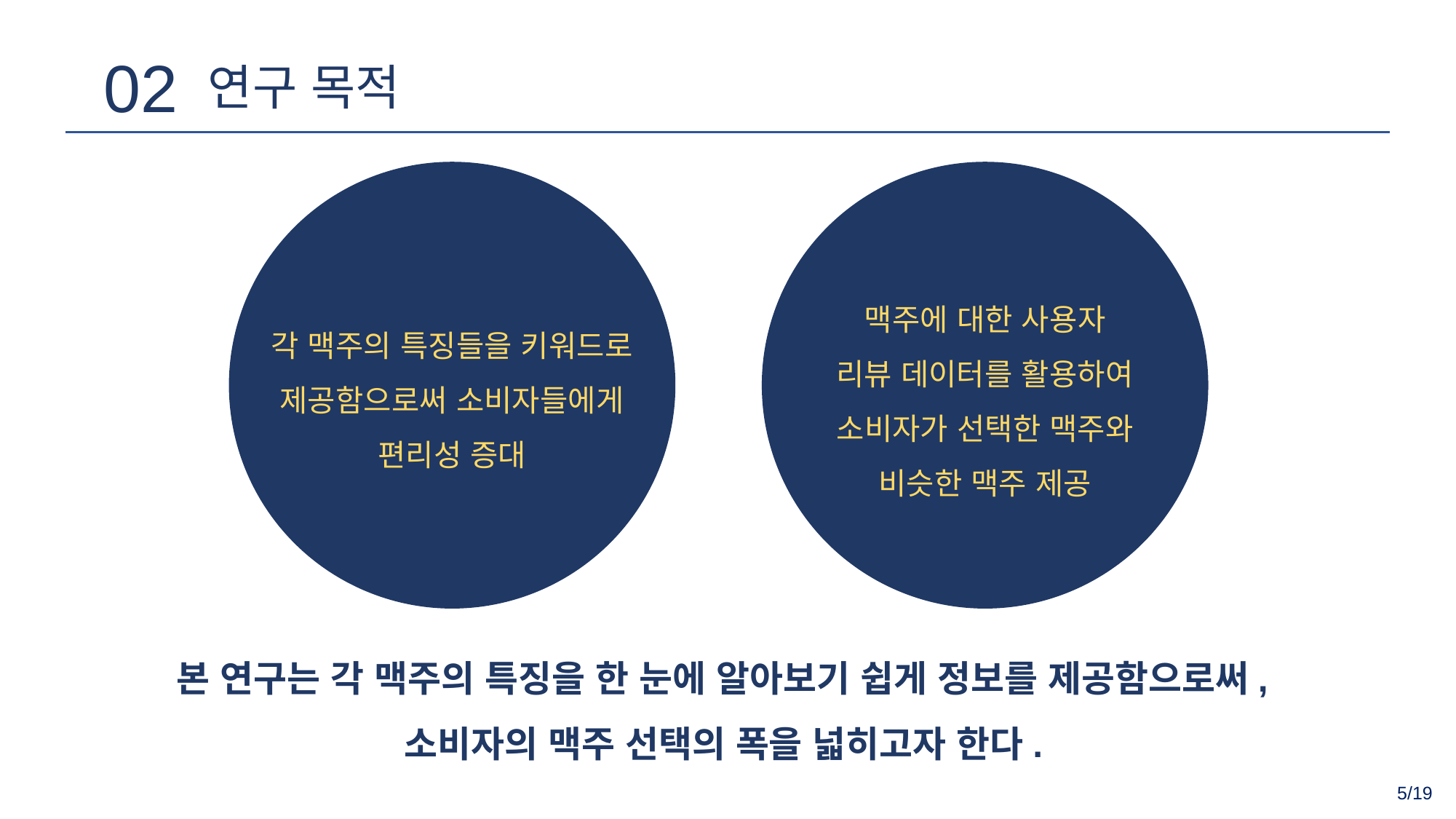

02
연구 목적

각 맥주의 특징들을 키워드로
제공함으로써 소비자들에게
편리성 증대

맥주에 대한 사용자
리뷰 데이터를 활용하여
소비자가 선택한 맥주와
비슷한 맥주 제공

본 연구는 각 맥주의 특징을 한 눈에 알아보기 쉽게 정보를 제공함으로써,
소비자의 맥주 선택의 폭을 넓히고자 한다.
5/19